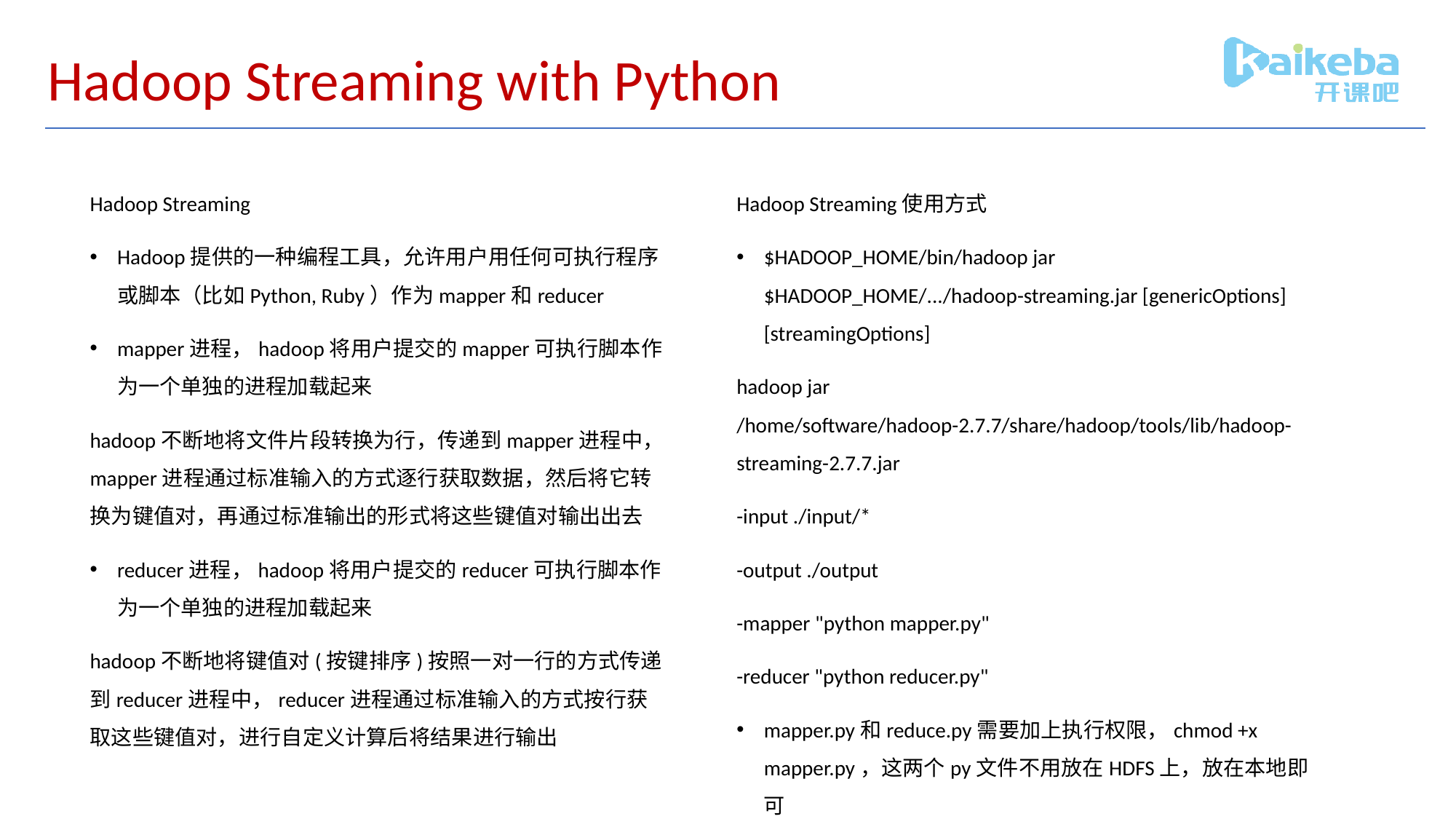

# Hadoop Streaming with Python
Hadoop Streaming
Hadoop提供的一种编程工具，允许用户用任何可执行程序或脚本（比如Python, Ruby）作为mapper和reducer
mapper进程，hadoop将用户提交的mapper可执行脚本作为一个单独的进程加载起来
hadoop不断地将文件片段转换为行，传递到mapper进程中，mapper进程通过标准输入的方式逐行获取数据，然后将它转换为键值对，再通过标准输出的形式将这些键值对输出出去
reducer进程，hadoop将用户提交的reducer可执行脚本作为一个单独的进程加载起来
hadoop不断地将键值对(按键排序)按照一对一行的方式传递到reducer进程中，reducer进程通过标准输入的方式按行获取这些键值对，进行自定义计算后将结果进行输出
Hadoop Streaming使用方式
$HADOOP_HOME/bin/hadoop jar $HADOOP_HOME/.../hadoop-streaming.jar [genericOptions] [streamingOptions]
hadoop jar /home/software/hadoop-2.7.7/share/hadoop/tools/lib/hadoop-streaming-2.7.7.jar
-input ./input/*
-output ./output
-mapper "python mapper.py"
-reducer "python reducer.py"
mapper.py和reduce.py需要加上执行权限，chmod +x mapper.py，这两个py文件不用放在HDFS上，放在本地即可